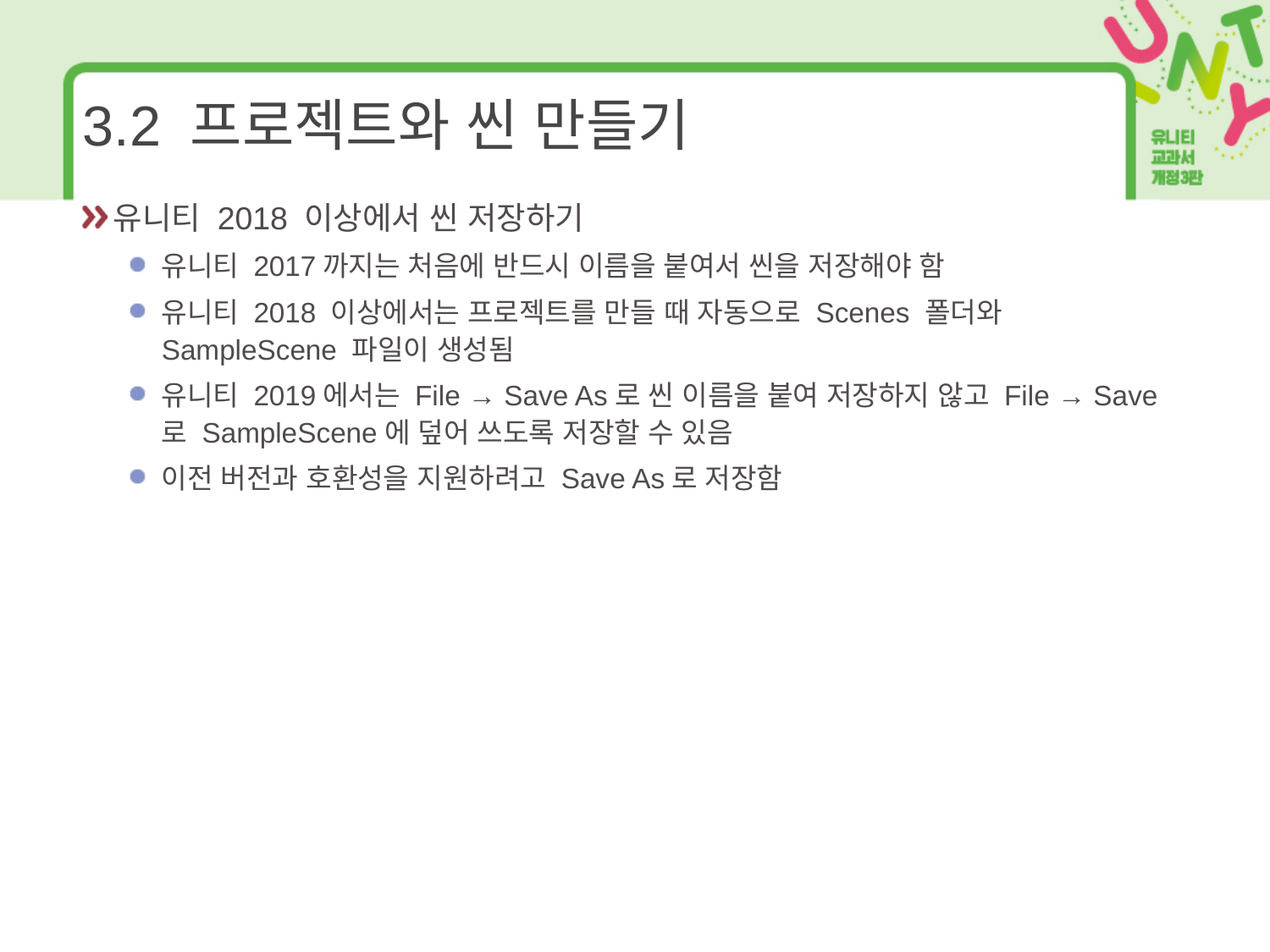

# 3.2 프로젝트와 씬 만들기
유니티 2018 이상에서 씬 저장하기
유니티 2017까지는 처음에 반드시 이름을 붙여서 씬을 저장해야 함
유니티 2018 이상에서는 프로젝트를 만들 때 자동으로 Scenes 폴더와 SampleScene 파일이 생성됨
유니티 2019에서는 File → Save As로 씬 이름을 붙여 저장하지 않고 File → Save로 SampleScene에 덮어 쓰도록 저장할 수 있음
이전 버전과 호환성을 지원하려고 Save As로 저장함